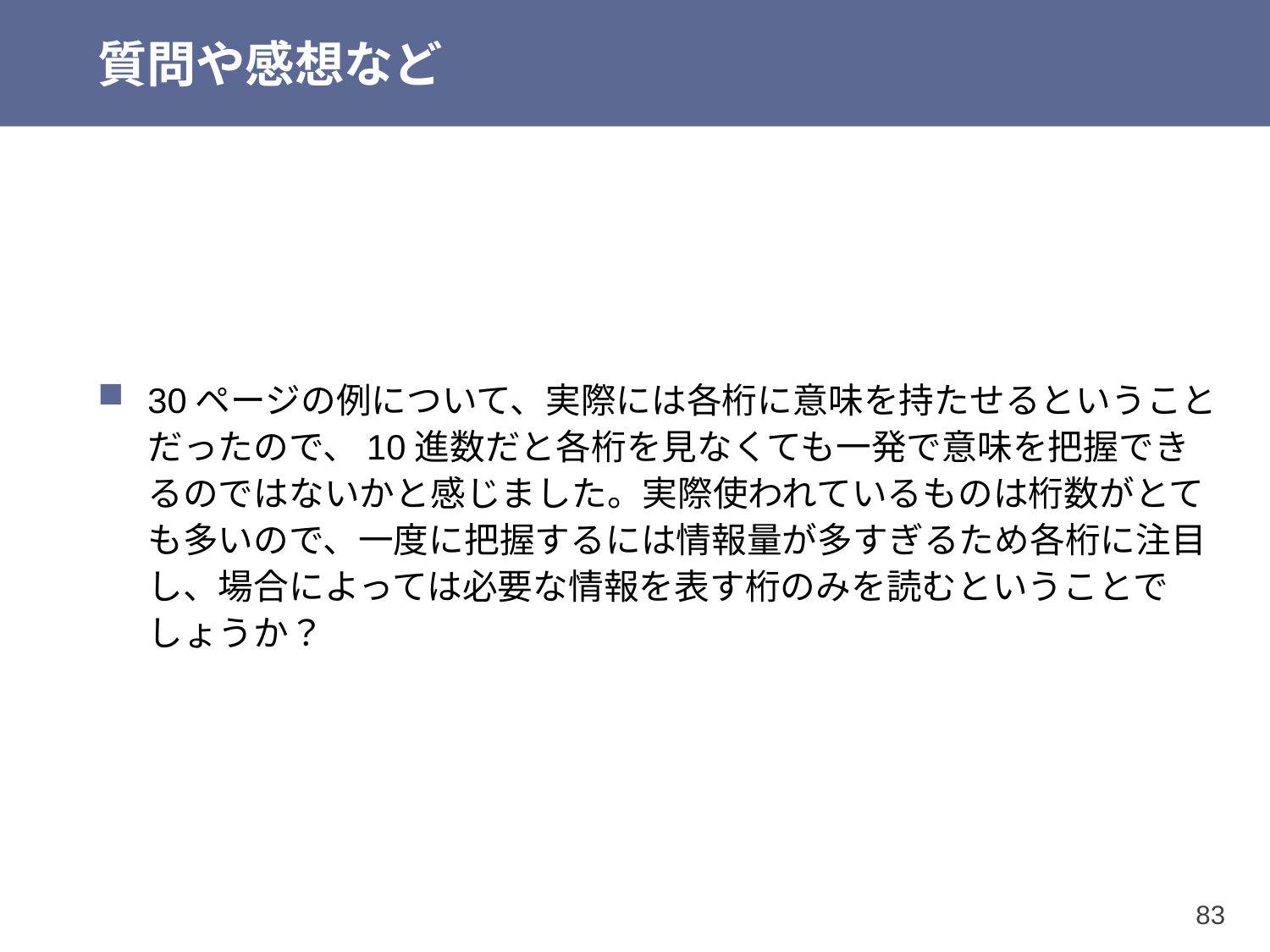

# 質問や感想など
30ページの例について、実際には各桁に意味を持たせるということだったので、10進数だと各桁を見なくても一発で意味を把握できるのではないかと感じました。実際使われているものは桁数がとても多いので、一度に把握するには情報量が多すぎるため各桁に注目し、場合によっては必要な情報を表す桁のみを読むということでしょうか？